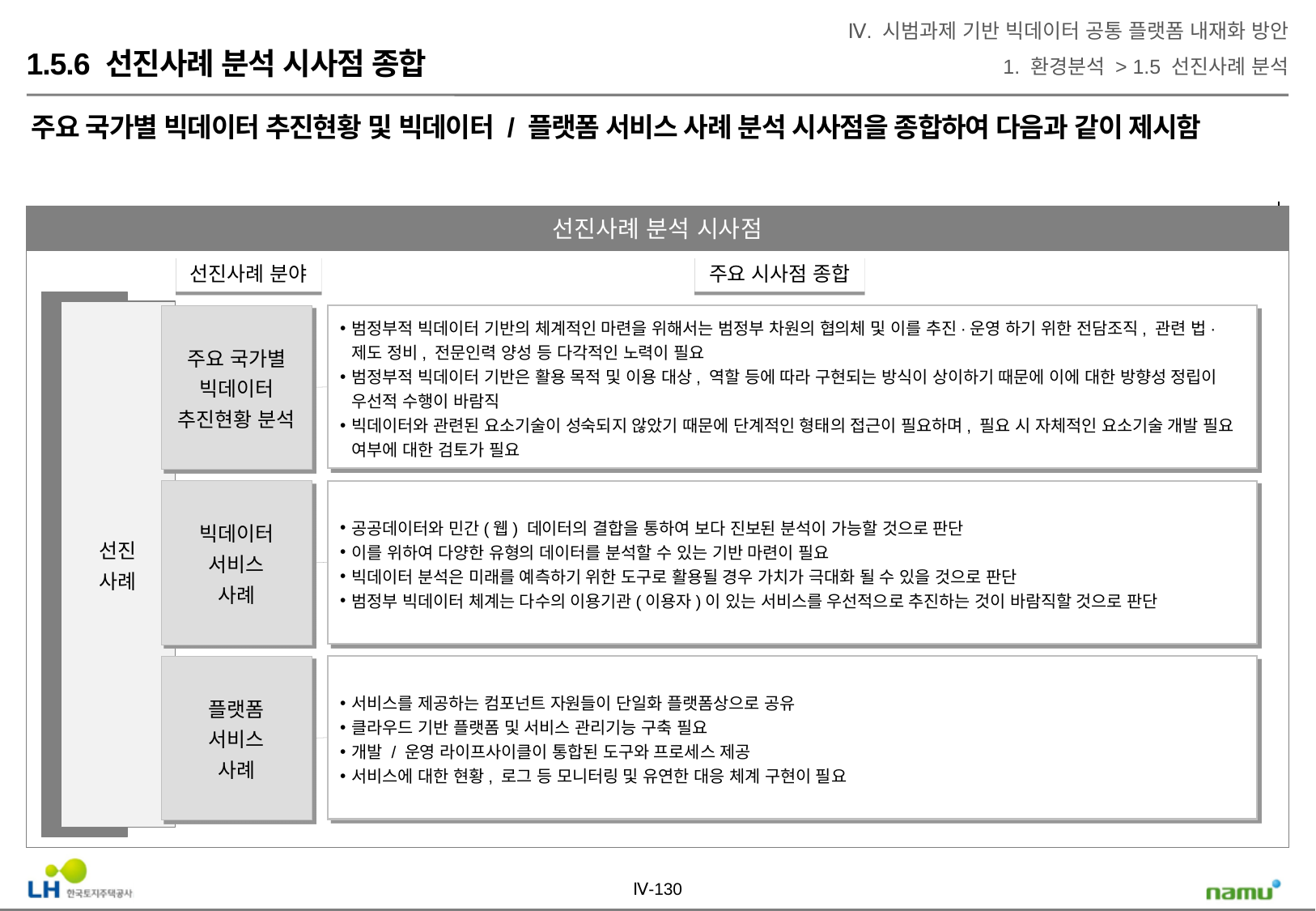

Ⅳ. 시범과제 기반 빅데이터 공통 플랫폼 내재화 방안
1. 환경분석 > 1.5 선진사례 분석
1.5.6 선진사례 분석 시사점 종합
주요 국가별 빅데이터 추진현황 및 빅데이터 / 플랫폼 서비스 사례 분석 시사점을 종합하여 다음과 같이 제시함
선진사례 분석 시사점

선진사례 분야
주요 시사점 종합

선진
사례
주요 국가별
빅데이터
추진현황 분석
범정부적 빅데이터 기반의 체계적인 마련을 위해서는 범정부 차원의 협의체 및 이를 추진·운영 하기 위한 전담조직, 관련 법·제도 정비, 전문인력 양성 등 다각적인 노력이 필요
범정부적 빅데이터 기반은 활용 목적 및 이용 대상, 역할 등에 따라 구현되는 방식이 상이하기 때문에 이에 대한 방향성 정립이 우선적 수행이 바람직
빅데이터와 관련된 요소기술이 성숙되지 않았기 때문에 단계적인 형태의 접근이 필요하며, 필요 시 자체적인 요소기술 개발 필요 여부에 대한 검토가 필요
빅데이터
서비스
사례
공공데이터와 민간(웹) 데이터의 결합을 통하여 보다 진보된 분석이 가능할 것으로 판단
이를 위하여 다양한 유형의 데이터를 분석할 수 있는 기반 마련이 필요
빅데이터 분석은 미래를 예측하기 위한 도구로 활용될 경우 가치가 극대화 될 수 있을 것으로 판단
범정부 빅데이터 체계는 다수의 이용기관(이용자)이 있는 서비스를 우선적으로 추진하는 것이 바람직할 것으로 판단
플랫폼
서비스
사례
서비스를 제공하는 컴포넌트 자원들이 단일화 플랫폼상으로 공유
클라우드 기반 플랫폼 및 서비스 관리기능 구축 필요
개발 / 운영 라이프사이클이 통합된 도구와 프로세스 제공
서비스에 대한 현황, 로그 등 모니터링 및 유연한 대응 체계 구현이 필요